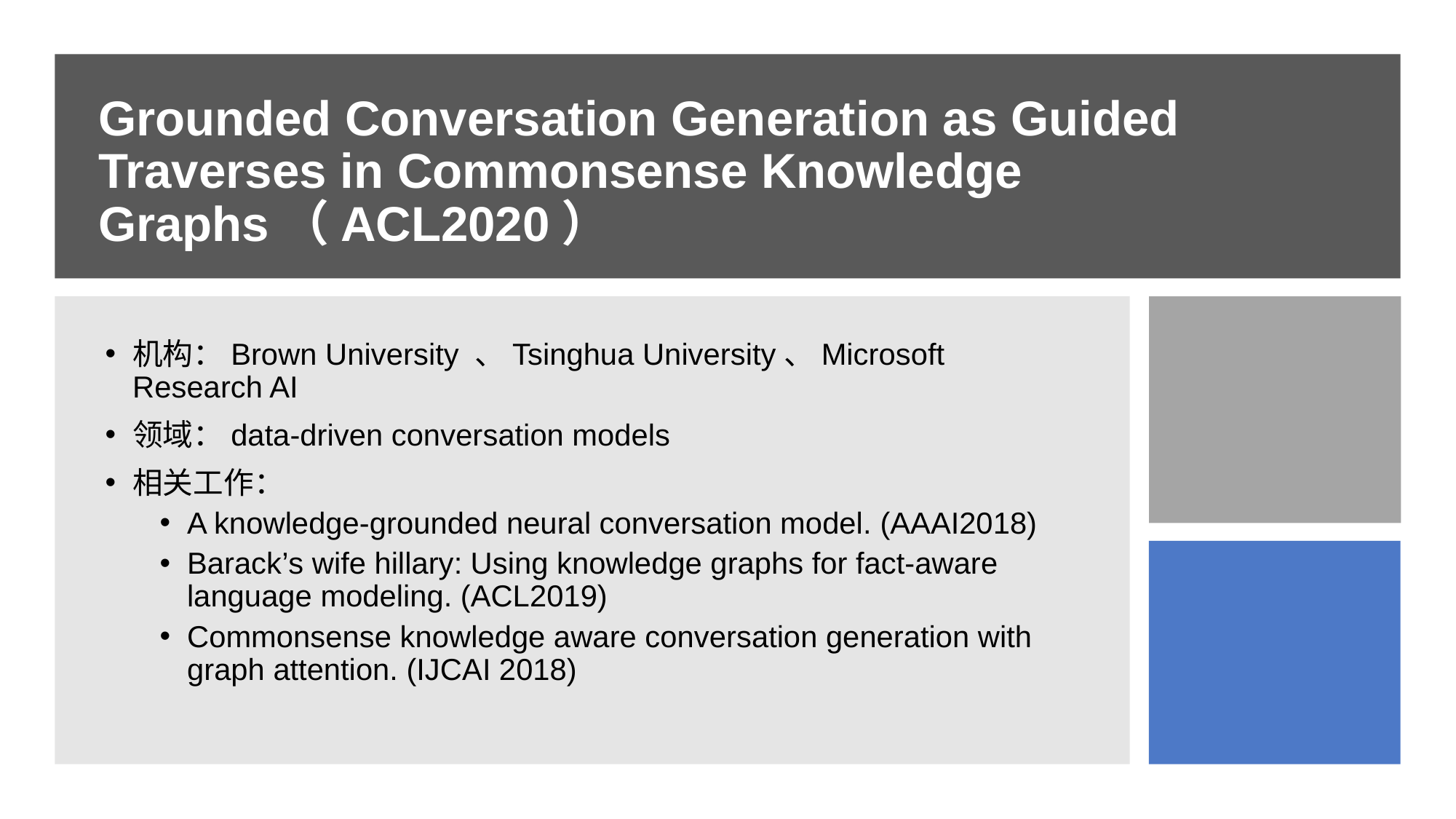

# Grounded Conversation Generation as Guided Traverses in Commonsense Knowledge Graphs（ACL2020）

机构：Brown University 、Tsinghua University、Microsoft Research AI
领域：data-driven conversation models
相关工作：
A knowledge-grounded neural conversation model. (AAAI2018)
Barack’s wife hillary: Using knowledge graphs for fact-aware language modeling. (ACL2019)
Commonsense knowledge aware conversation generation with graph attention. (IJCAI 2018)